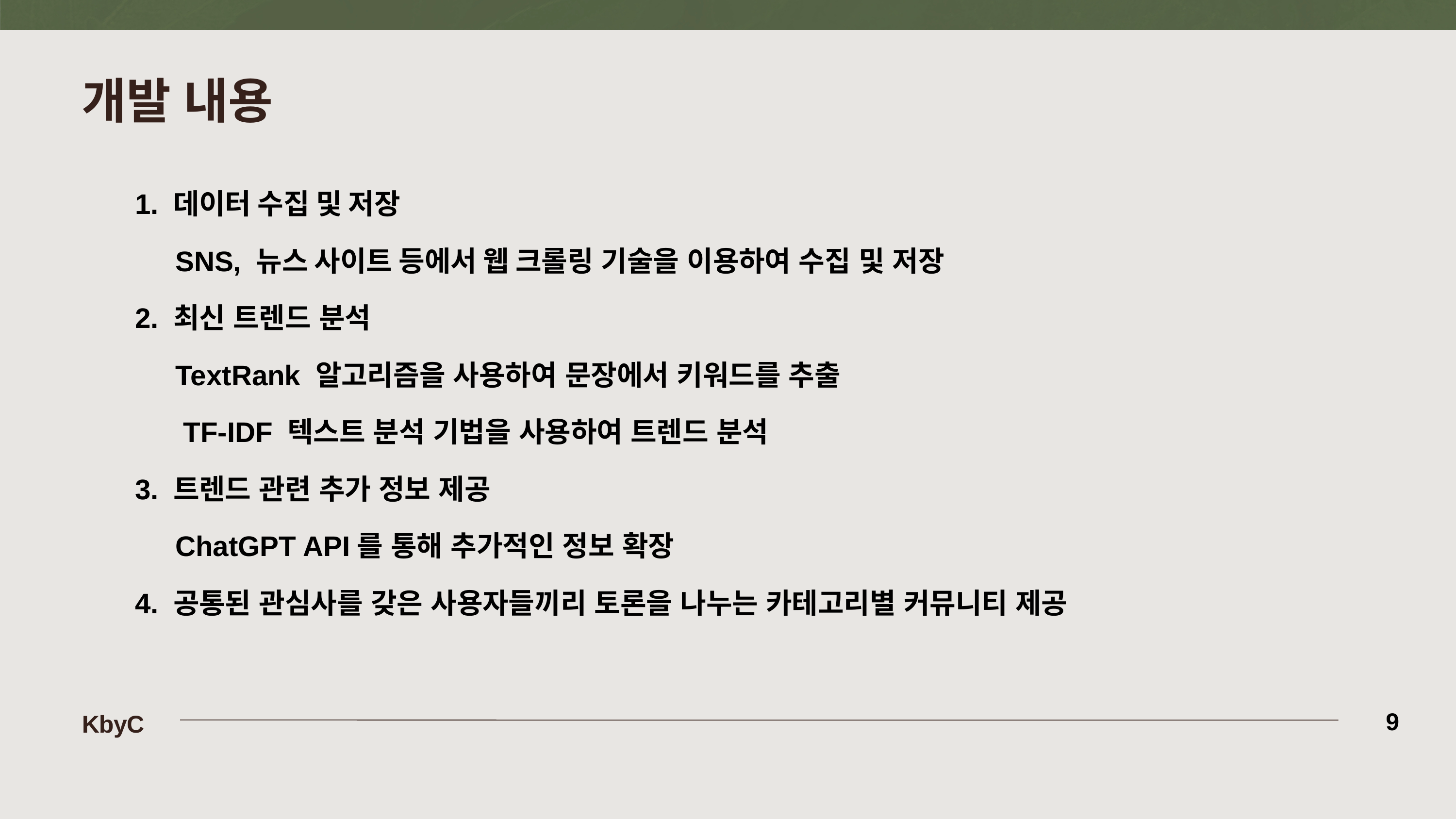

개발 내용
1. 데이터 수집 및 저장
SNS, 뉴스 사이트 등에서 웹 크롤링 기술을 이용하여 수집 및 저장
2. 최신 트렌드 분석
TextRank 알고리즘을 사용하여 문장에서 키워드를 추출
 TF-IDF 텍스트 분석 기법을 사용하여 트렌드 분석
3. 트렌드 관련 추가 정보 제공
ChatGPT API를 통해 추가적인 정보 확장
4. 공통된 관심사를 갖은 사용자들끼리 토론을 나누는 카테고리별 커뮤니티 제공
KbyC
9